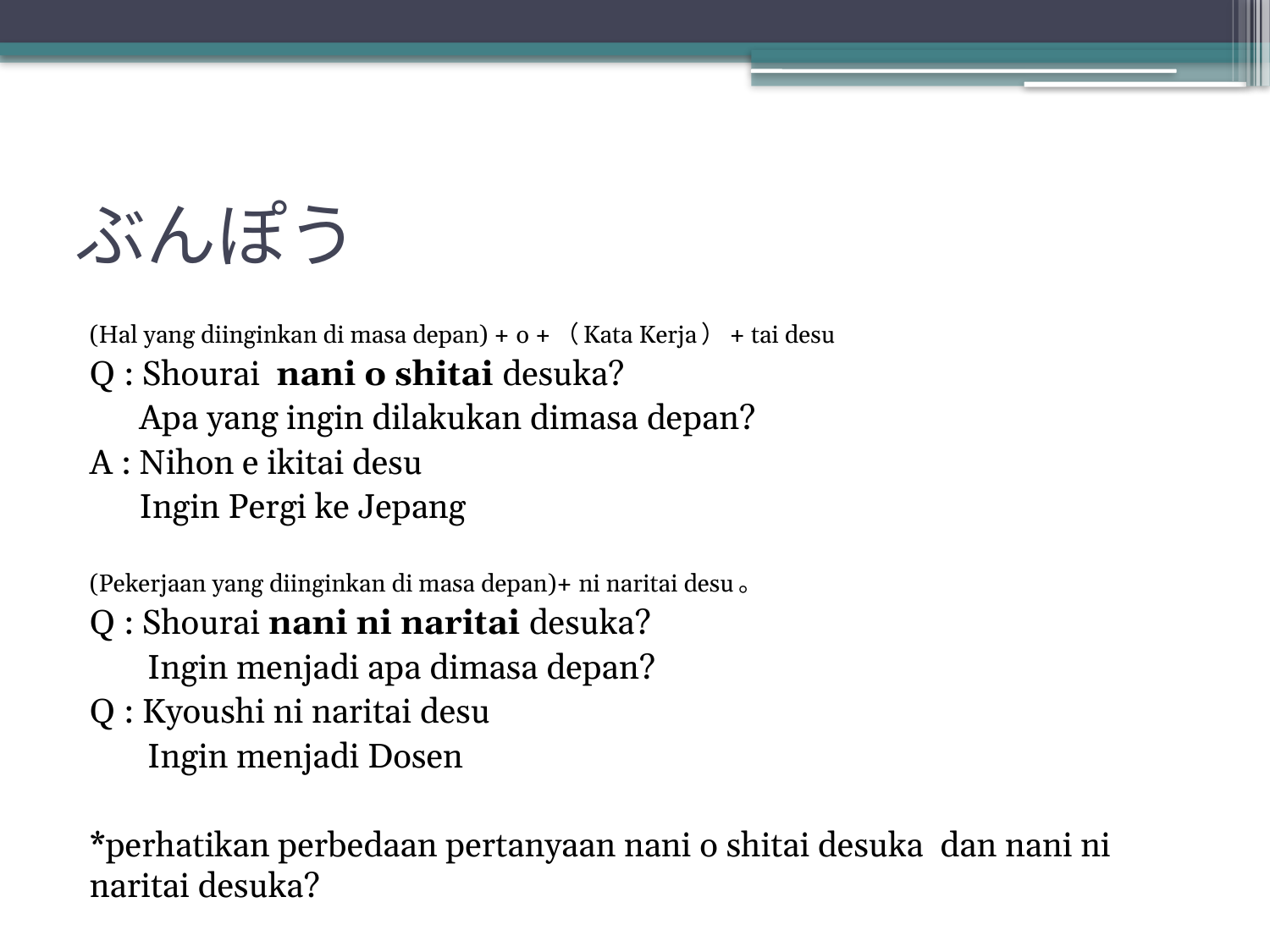

# ぶんぽう
(Hal yang diinginkan di masa depan) + o +（Kata Kerja）+ tai desu
Q : Shourai  nani o shitai desuka?
      Apa yang ingin dilakukan dimasa depan?
A : Nihon e ikitai desu
      Ingin Pergi ke Jepang

(Pekerjaan yang diinginkan di masa depan)+ ni naritai desu。
Q : Shourai nani ni naritai desuka?
       Ingin menjadi apa dimasa depan?
Q : Kyoushi ni naritai desu
       Ingin menjadi Dosen

*perhatikan perbedaan pertanyaan nani o shitai desuka  dan nani ni naritai desuka?